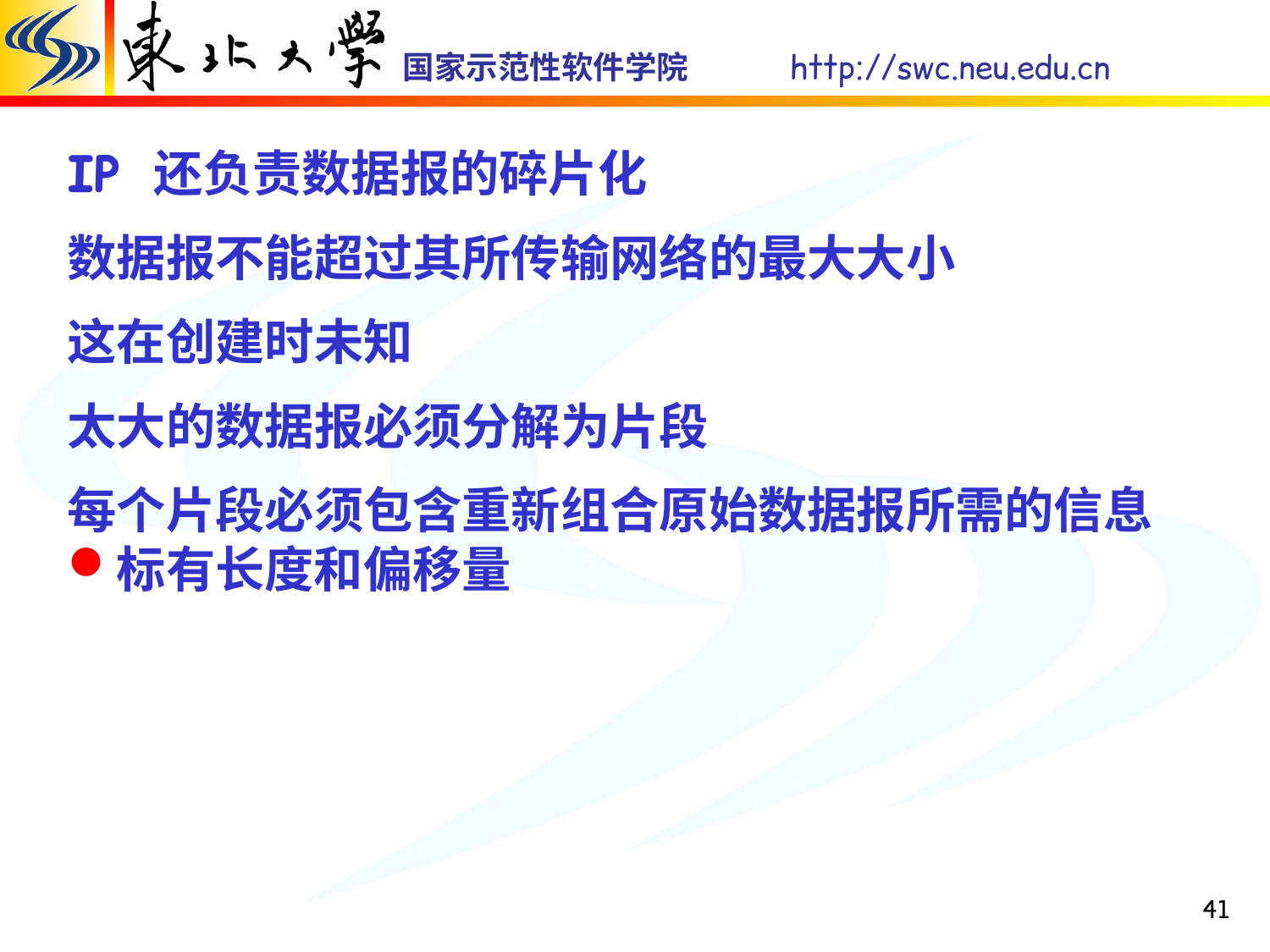

IP 还负责数据报的碎片化
数据报不能超过其所传输网络的最大大小
这在创建时未知
太大的数据报必须分解为片段
每个片段必须包含重新组合原始数据报所需的信息
标有长度和偏移量
41